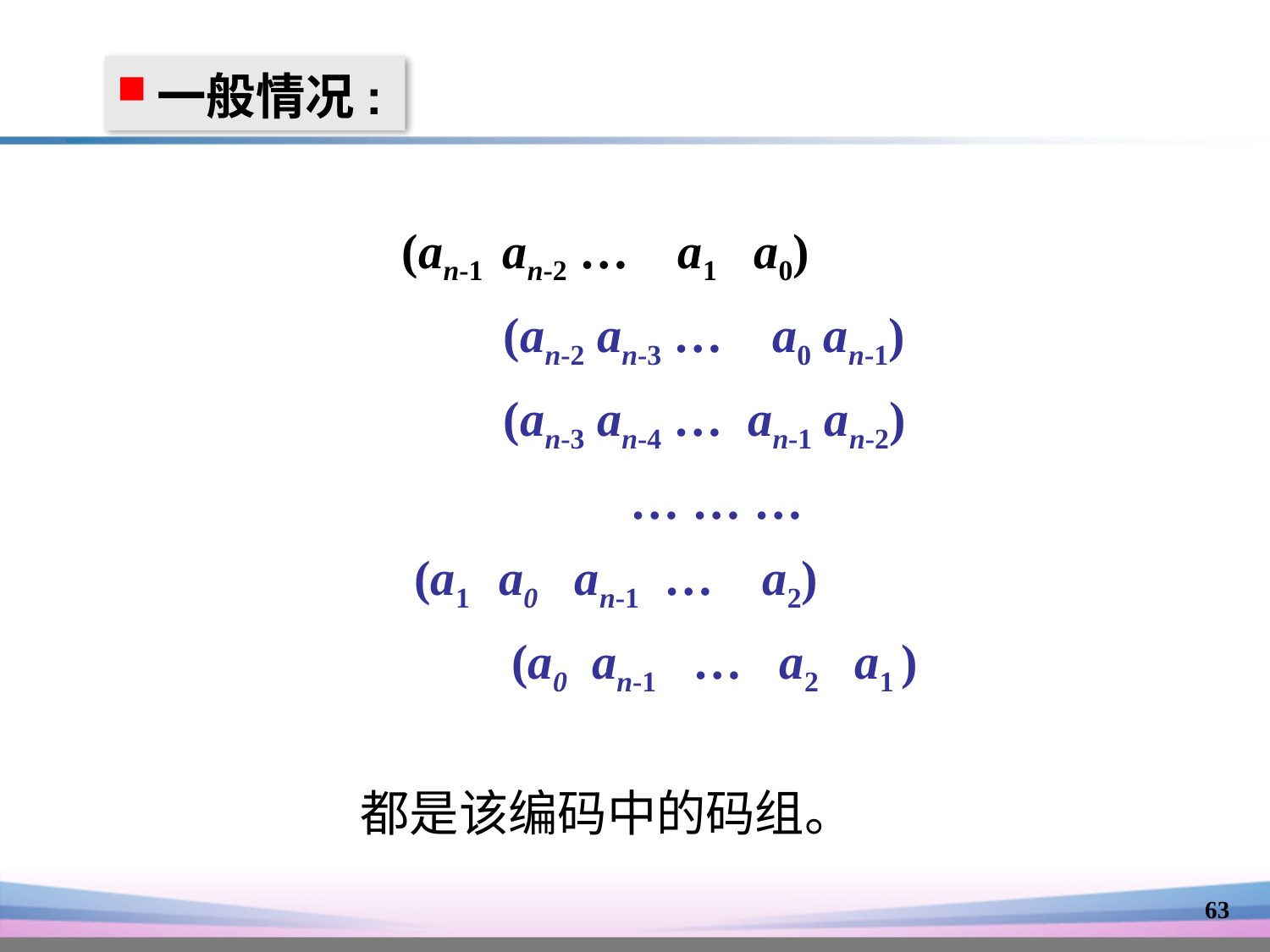

一般情况:
               (an-1  an-2 …    a1   a0)
 			(an-2 an-3 …    a0 an-1)
			(an-3 an-4 …  an-1 an-2)
				… … …
                (a1    a0   an-1  …    a2)
		           (a0  an-1   …   a2     a1 )

	         都是该编码中的码组。
63